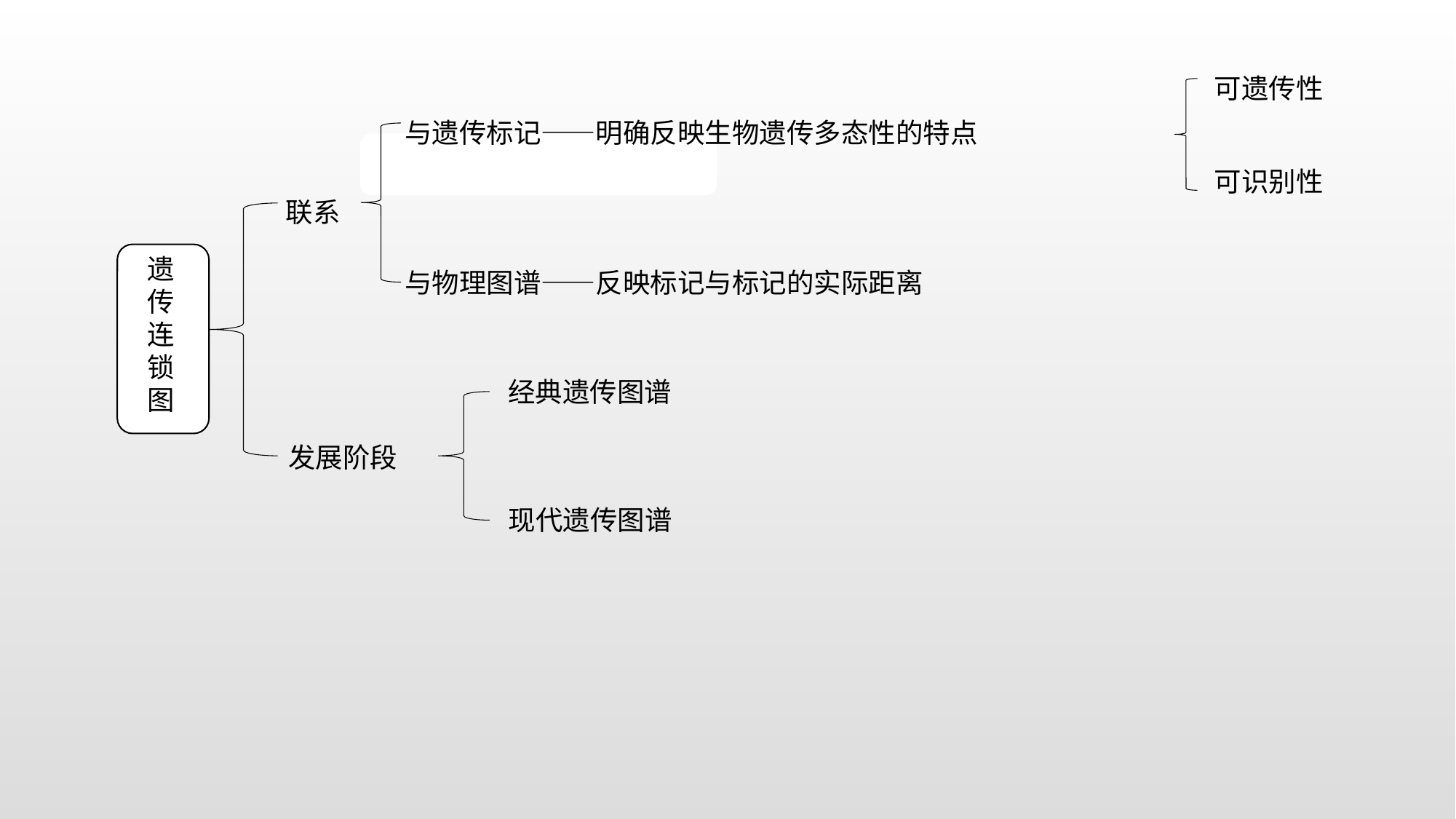

可遗传性

与遗传标记——明确反映生物遗传多态性的特点

可识别性
联系

与物理图谱——反映标记与标记的实际距离
遗传连锁图
经典遗传图谱

发展阶段
现代遗传图谱